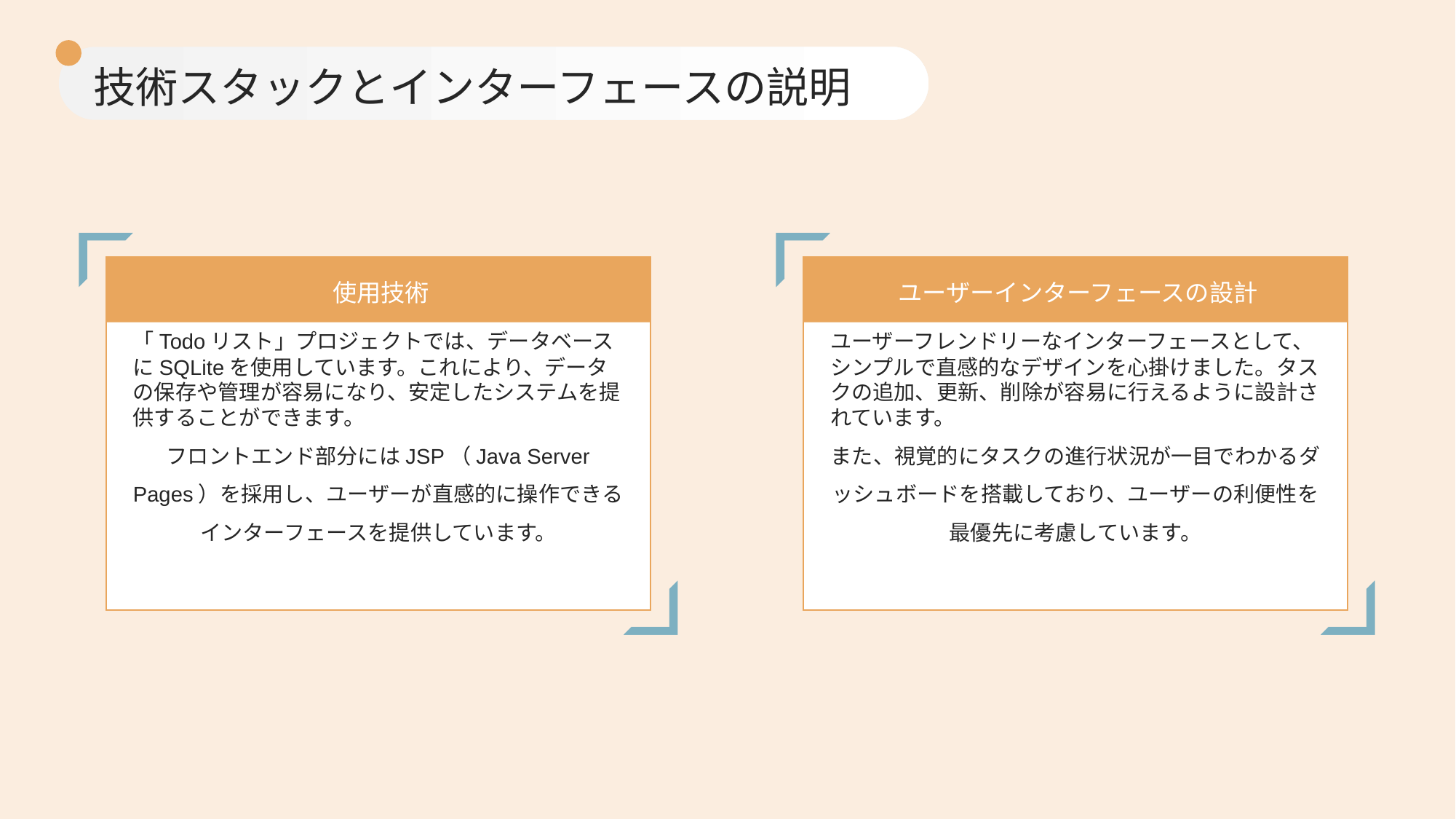

技術スタックとインターフェースの説明

使用技術
ユーザーインターフェースの設計

「Todoリスト」プロジェクトでは、データベースにSQLiteを使用しています。これにより、データの保存や管理が容易になり、安定したシステムを提供することができます。
フロントエンド部分にはJSP（Java Server Pages）を採用し、ユーザーが直感的に操作できるインターフェースを提供しています。
ユーザーフレンドリーなインターフェースとして、シンプルで直感的なデザインを心掛けました。タスクの追加、更新、削除が容易に行えるように設計されています。
また、視覚的にタスクの進行状況が一目でわかるダッシュボードを搭載しており、ユーザーの利便性を最優先に考慮しています。